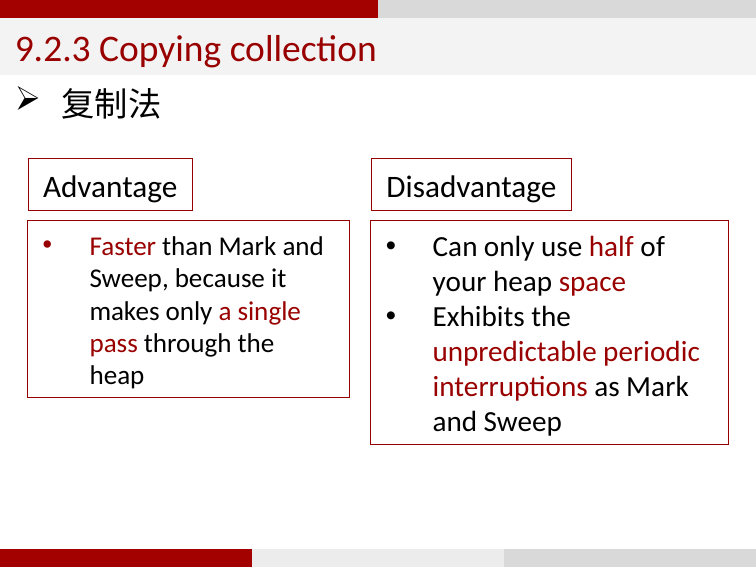

9.2.3 Copying collection
复制法

Advantage
Disadvantage
Can only use half of your heap space
Exhibits the unpredictable periodic interruptions as Mark and Sweep
Faster than Mark and Sweep, because it makes only a single pass through the heap

64